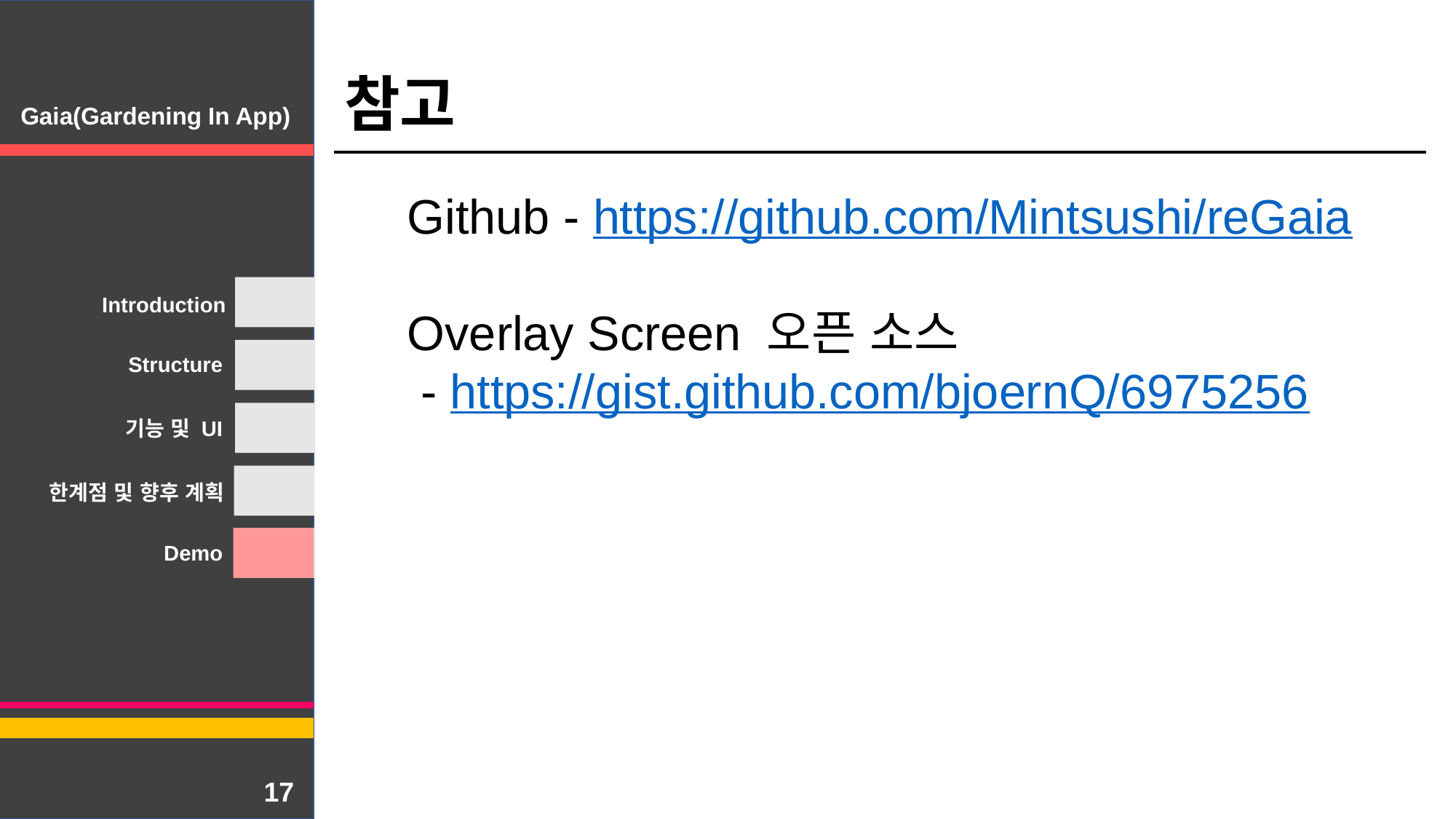

참고
Gaia(Gardening In App)
Github - https://github.com/Mintsushi/reGaia

Overlay Screen 오픈 소스
 - https://gist.github.com/bjoernQ/6975256

Introduction

Structure

기능 및 UI

한계점 및 향후 계획

Demo

17